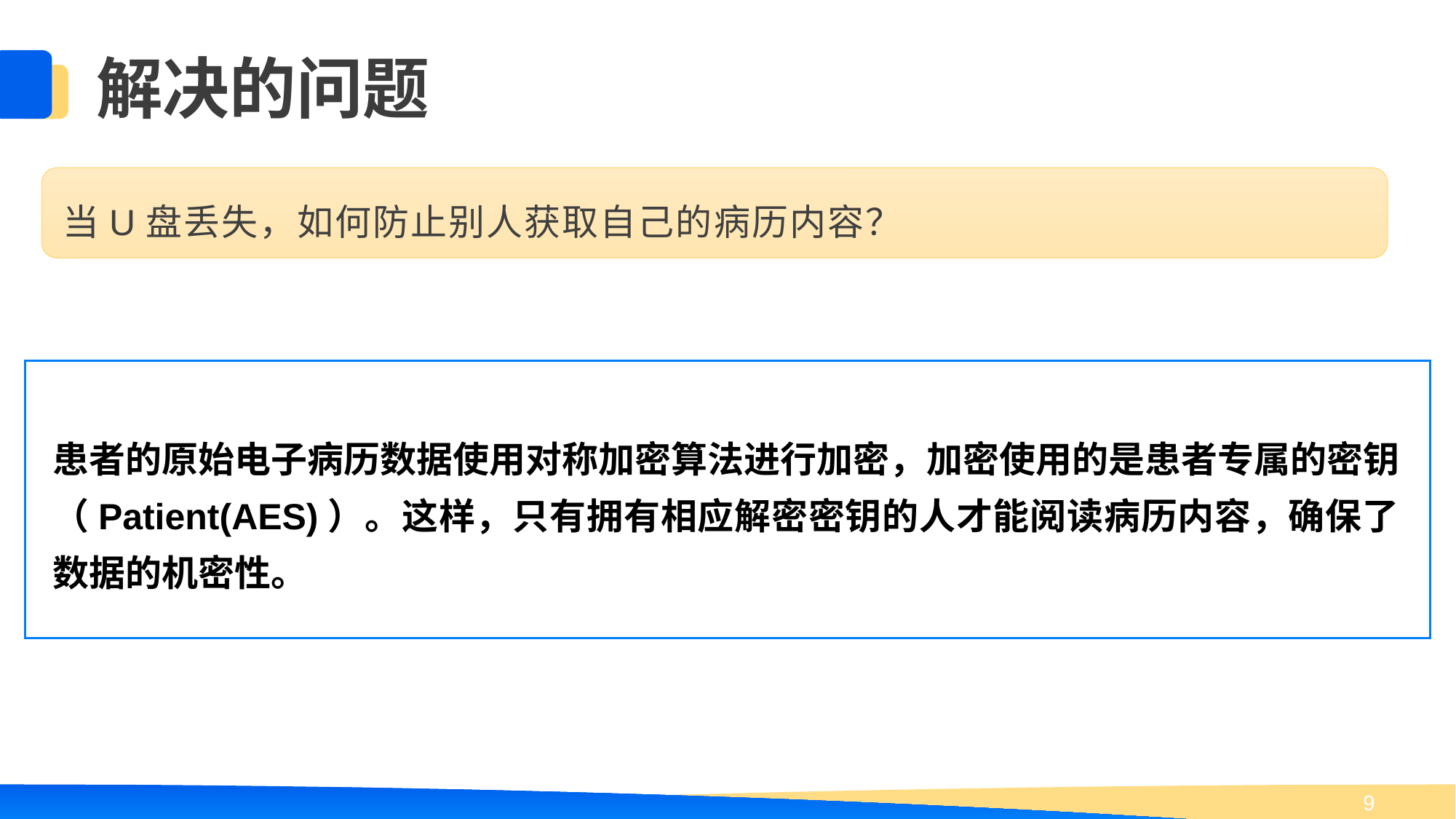

解决的问题

当U盘丢失，如何防止别人获取自己的病历内容？

患者的原始电子病历数据使用对称加密算法进行加密，加密使用的是患者专属的密钥（Patient(AES)）。这样，只有拥有相应解密密钥的人才能阅读病历内容，确保了数据的机密性。